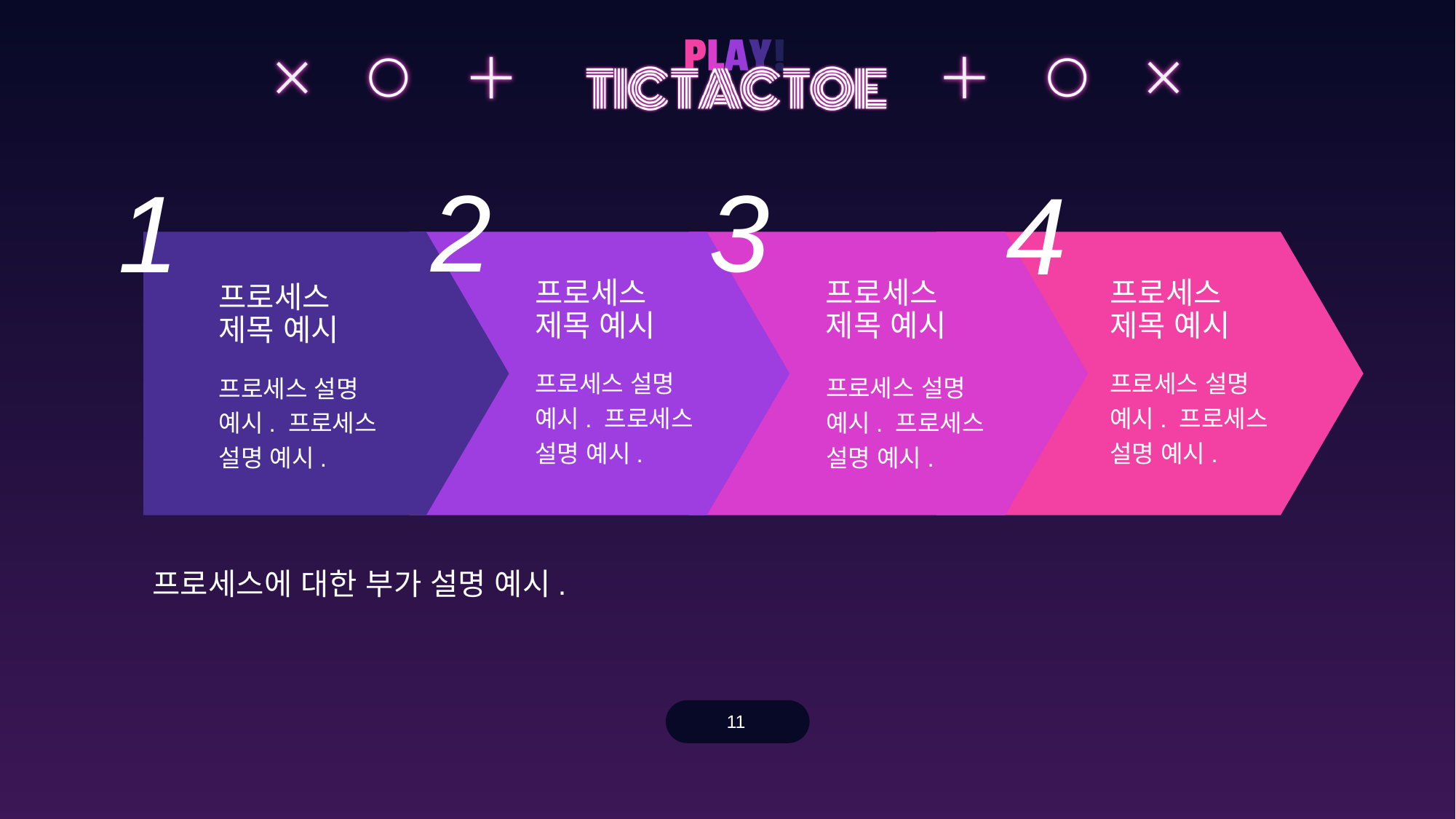

프로세스 제목 예시
프로세스 제목 예시
프로세스 제목 예시
프로세스 제목 예시
프로세스 설명 예시. 프로세스 설명 예시.
프로세스 설명 예시. 프로세스 설명 예시.
프로세스 설명 예시. 프로세스 설명 예시.
프로세스 설명 예시. 프로세스 설명 예시.
프로세스에 대한 부가 설명 예시.
11